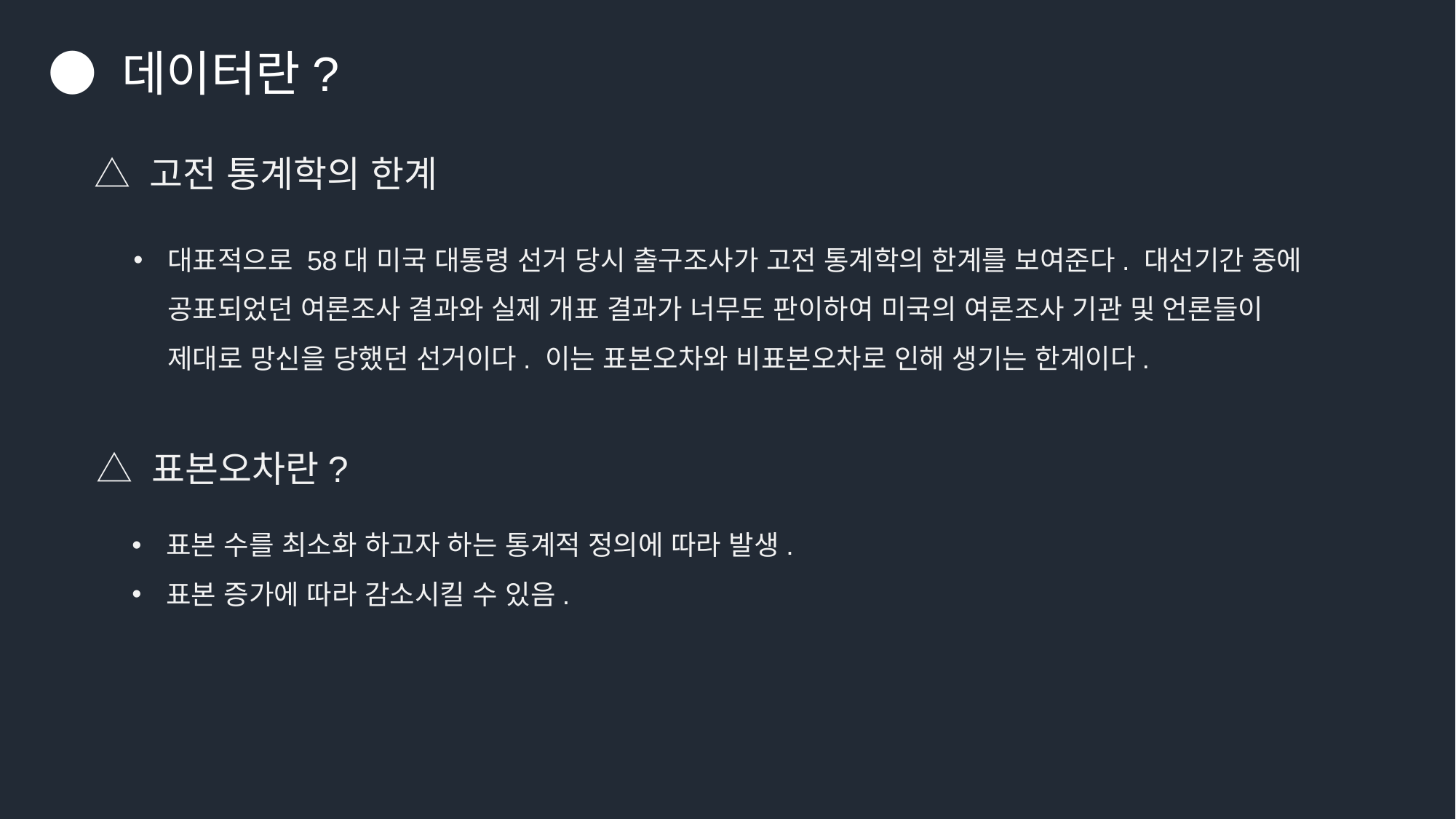

● 데이터란?
△ 고전 통계학의 한계
대표적으로 58대 미국 대통령 선거 당시 출구조사가 고전 통계학의 한계를 보여준다. 대선기간 중에 공표되었던 여론조사 결과와 실제 개표 결과가 너무도 판이하여 미국의 여론조사 기관 및 언론들이 제대로 망신을 당했던 선거이다. 이는 표본오차와 비표본오차로 인해 생기는 한계이다.
△ 표본오차란?
표본 수를 최소화 하고자 하는 통계적 정의에 따라 발생.
표본 증가에 따라 감소시킬 수 있음.